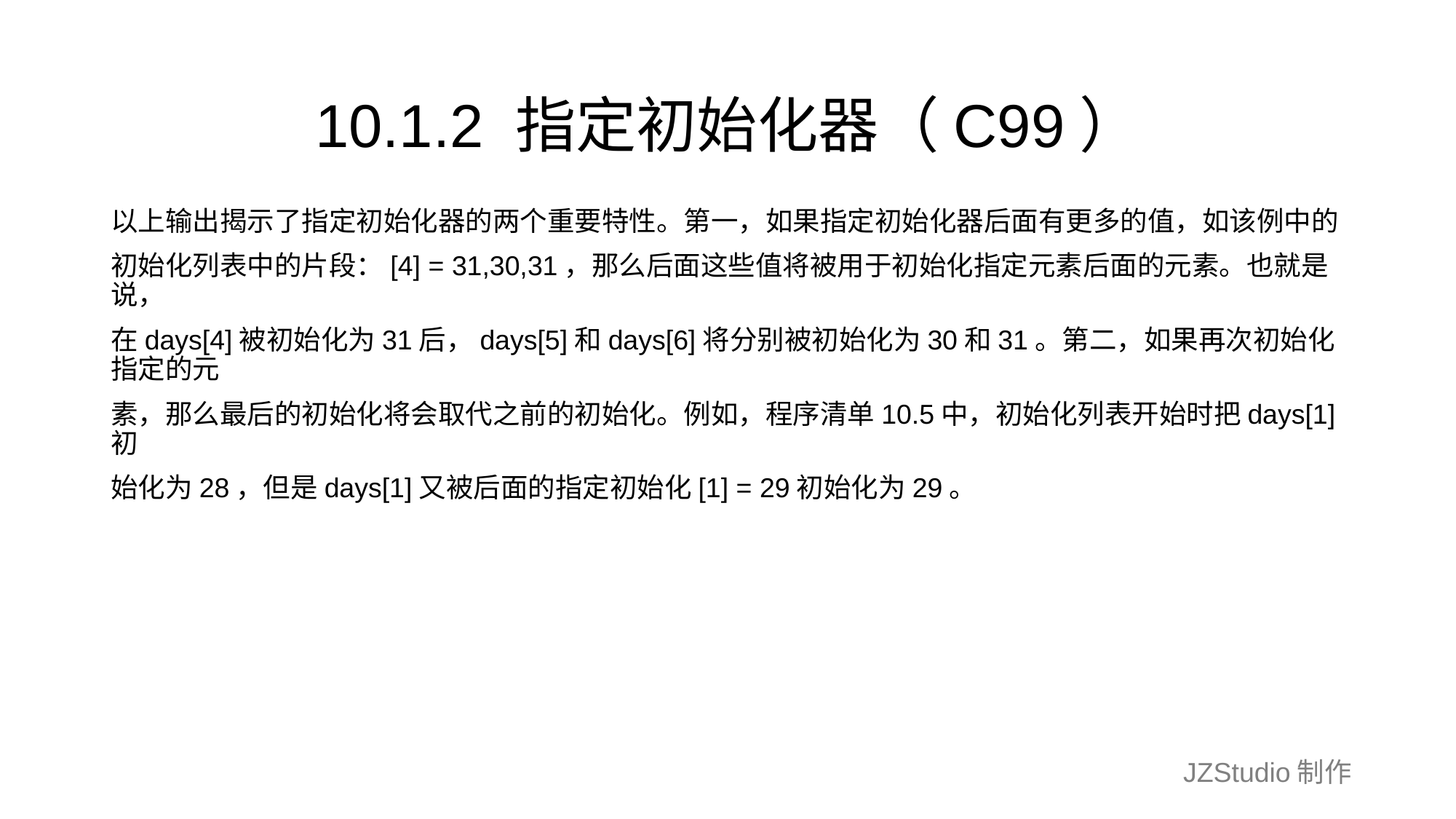

# 10.1.2 指定初始化器（C99）
以上输出揭示了指定初始化器的两个重要特性。第一，如果指定初始化器后面有更多的值，如该例中的
初始化列表中的片段：[4] = 31,30,31，那么后面这些值将被用于初始化指定元素后面的元素。也就是说，
在days[4]被初始化为31后，days[5]和days[6]将分别被初始化为30和31。第二，如果再次初始化指定的元
素，那么最后的初始化将会取代之前的初始化。例如，程序清单10.5中，初始化列表开始时把days[1]初
始化为28，但是days[1]又被后面的指定初始化[1] = 29初始化为29。